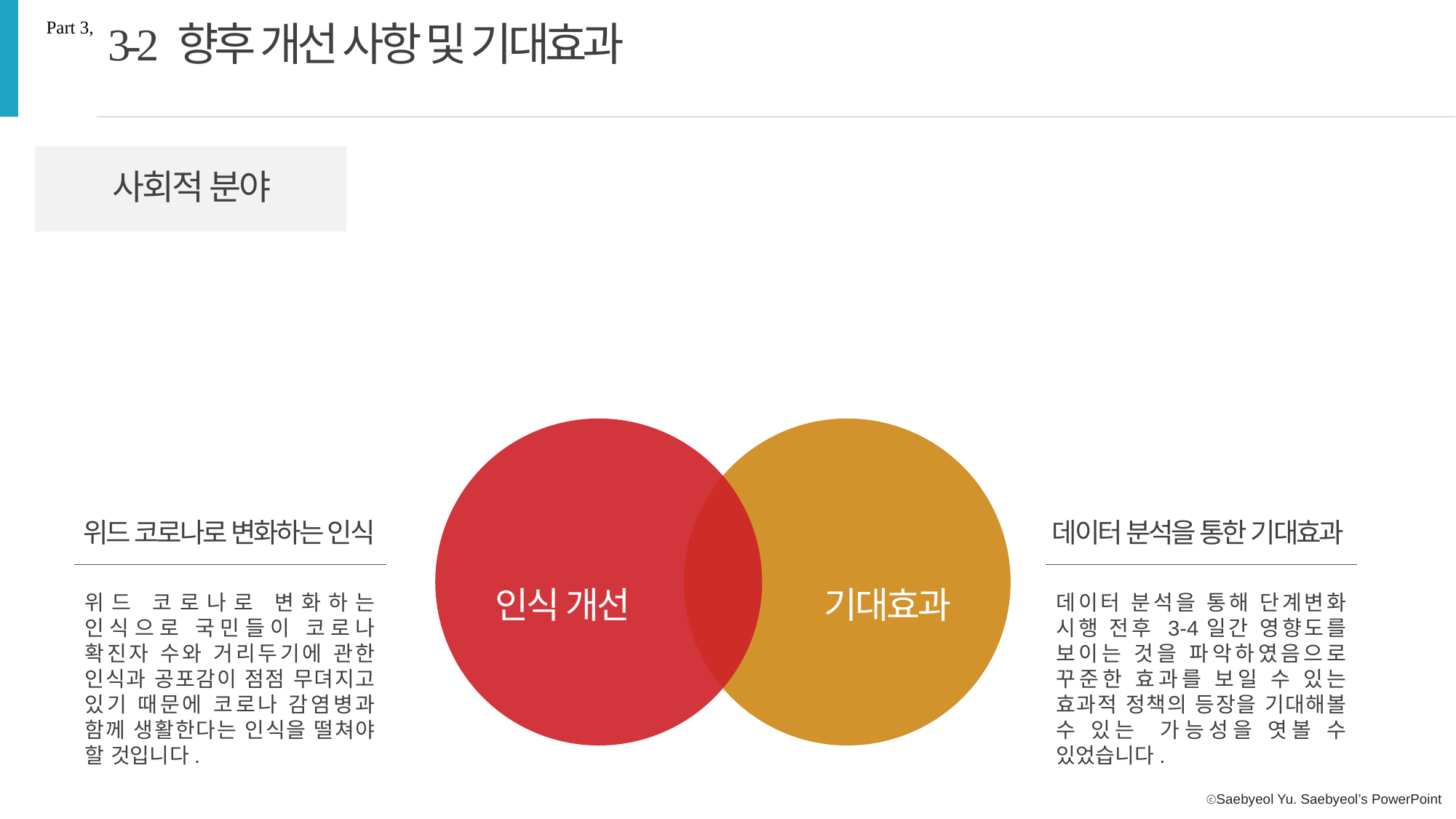

3-2 향후 개선 사항 및 기대효과
Part 3,

사회적 분야
정책

위드 코로나로 변화하는 인식
위드 코로나로 변화하는 인식으로 국민들이 코로나 확진자 수와 거리두기에 관한 인식과 공포감이 점점 무뎌지고 있기 때문에 코로나 감염병과 함께 생활한다는 인식을 떨쳐야 할 것입니다.
데이터 분석을 통한 기대효과
데이터 분석을 통해 단계변화 시행 전후 3-4일간 영향도를 보이는 것을 파악하였음으로 꾸준한 효과를 보일 수 있는 효과적 정책의 등장을 기대해볼 수 있는  가능성을 엿볼 수 있었습니다.
인식 개선
기대효과